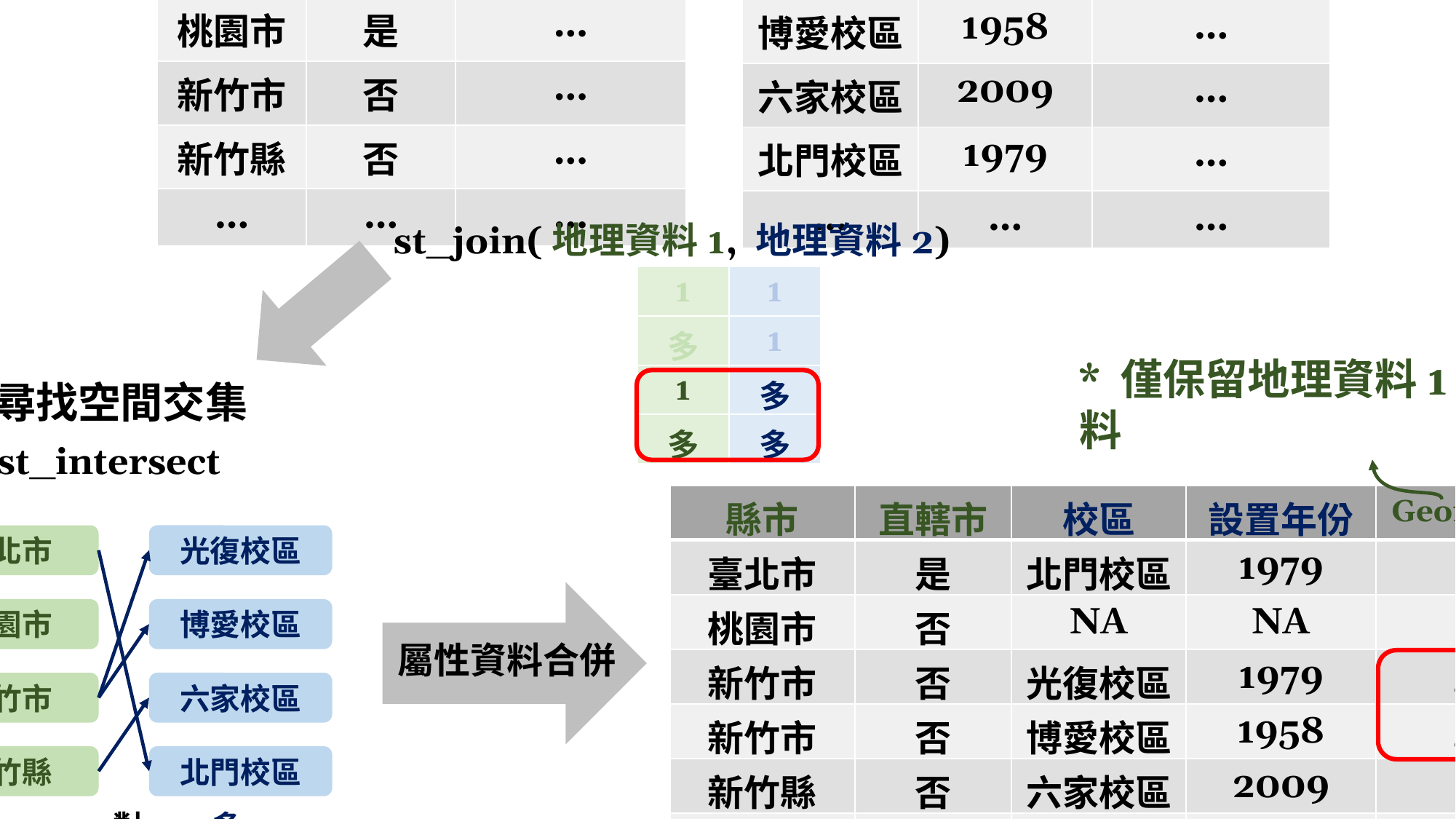

地理資料 1
地理資料 2
縣市行政區地理資料
校區地理資料
| 縣市 | 直轄市 | Geometry1 |
| --- | --- | --- |
| 臺北市 | 是 | … |
| 桃園市 | 是 | … |
| 新竹市 | 否 | … |
| 新竹縣 | 否 | … |
| … | … | … |
| 校區 | 設置年份 | Geometry2 |
| --- | --- | --- |
| 光復校區 | 1979 | … |
| 博愛校區 | 1958 | … |
| 六家校區 | 2009 | … |
| 北門校區 | 1979 | … |
| … | … | … |
st_join(地理資料1, 地理資料2)

| 1 | 1 |
| --- | --- |
| 多 | 1 |
| 1 | 多 |
| 多 | 多 |
* 僅保留地理資料1的空間資料
尋找空間交集

st_intersect
| 縣市 | 直轄市 | 校區 | 設置年份 | Geometry1 |
| --- | --- | --- | --- | --- |
| 臺北市 | 是 | 北門校區 | 1979 | … |
| 桃園市 | 否 | NA | NA | … |
| 新竹市 | 否 | 光復校區 | 1979 | …\* |
| 新竹市 | 否 | 博愛校區 | 1958 | …\* |
| 新竹縣 | 否 | 六家校區 | 2009 | … |
| … | … | … | … | … |
臺北市
光復校區

桃園市
博愛校區
屬性資料合併

新竹市
六家校區
新竹縣
北門校區
1           對          多